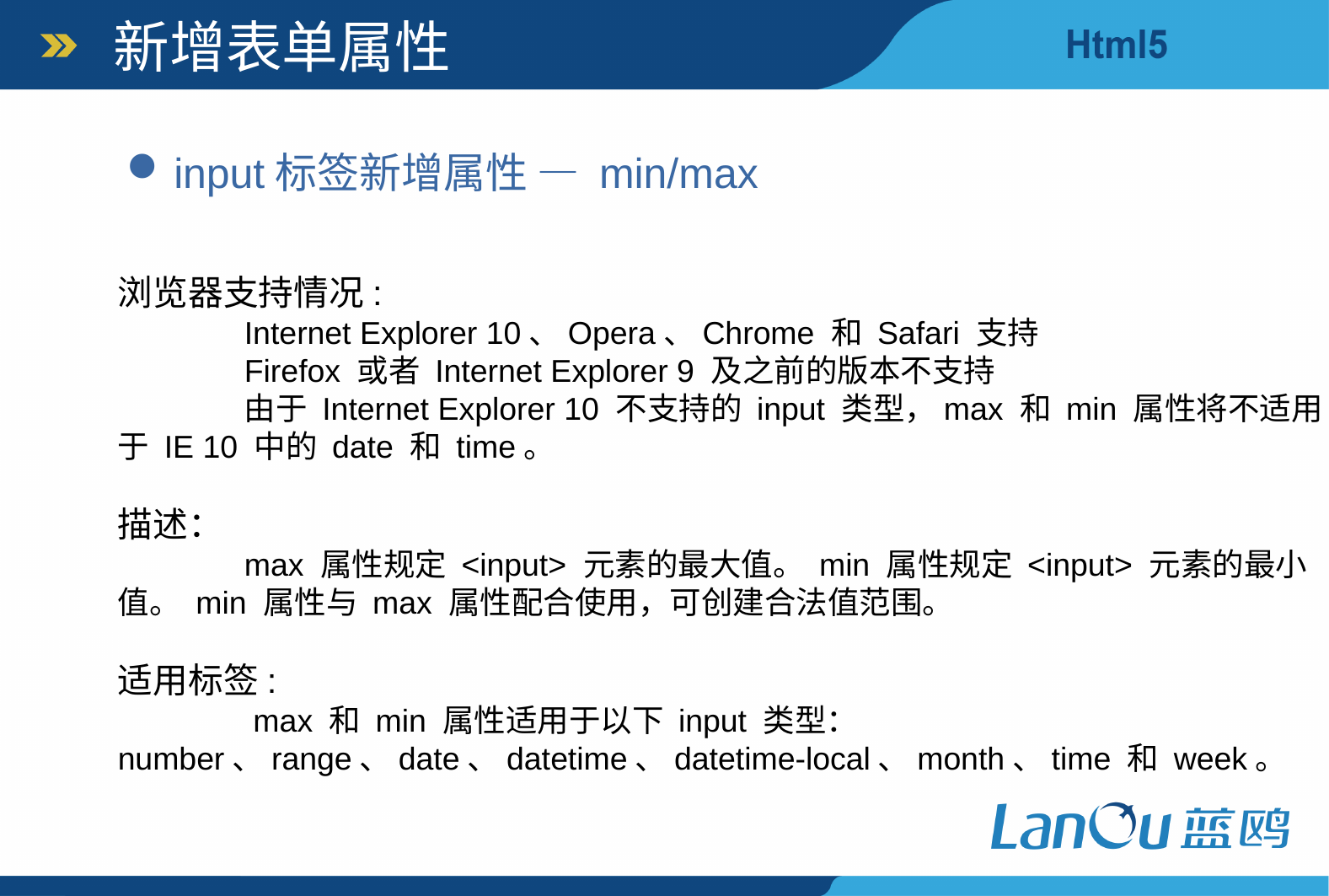

新增表单属性
input标签新增属性 — min/max

浏览器支持情况:
	Internet Explorer 10、Opera、Chrome 和 Safari 支持
	Firefox 或者 Internet Explorer 9 及之前的版本不支持
	由于 Internet Explorer 10 不支持的 input 类型，max 和 min 属性将不适用于 IE 10 中的 date 和 time。

描述：
	max 属性规定 <input> 元素的最大值。 min 属性规定 <input> 元素的最小值。 min 属性与 max 属性配合使用，可创建合法值范围。

适用标签:
	 max 和 min 属性适用于以下 input 类型：number、range、date、datetime、datetime-local、month、time 和 week。